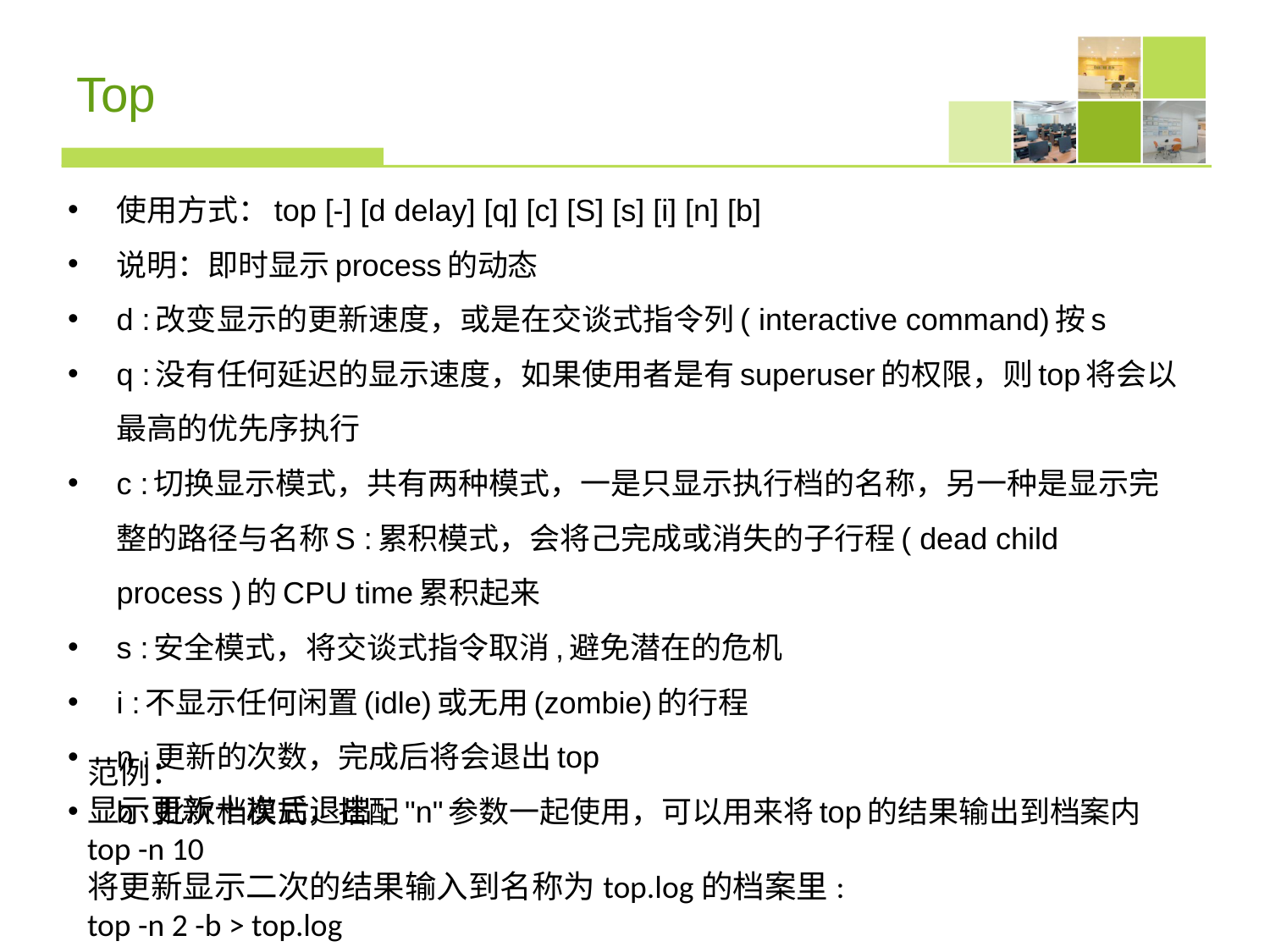

# Top
使用方式：top [-] [d delay] [q] [c] [S] [s] [i] [n] [b]
说明：即时显示process的动态
d :改变显示的更新速度，或是在交谈式指令列( interactive command)按s
q :没有任何延迟的显示速度，如果使用者是有superuser的权限，则top将会以最高的优先序执行
c :切换显示模式，共有两种模式，一是只显示执行档的名称，另一种是显示完整的路径与名称S :累积模式，会将己完成或消失的子行程( dead child process )的CPU time累积起来
s :安全模式，将交谈式指令取消,避免潜在的危机
i :不显示任何闲置(idle)或无用(zombie)的行程
n :更新的次数，完成后将会退出top
b :批次档模式，搭配"n"参数一起使用，可以用来将top的结果输出到档案内

范例：
显示更新十次后退出;
top -n 10
将更新显示二次的结果输入到名称为top.log的档案里:
top -n 2 -b > top.log